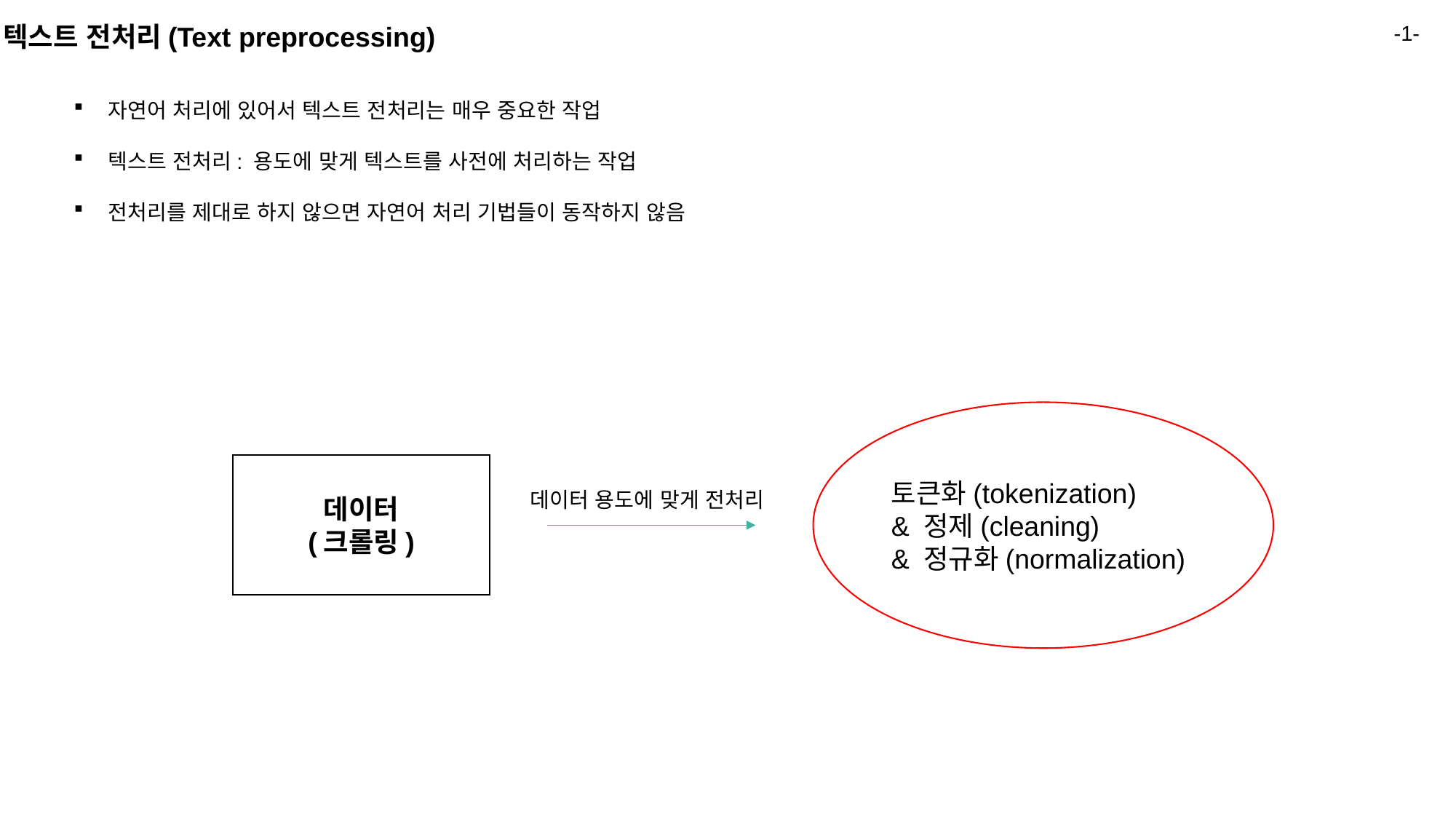

텍스트 전처리(Text preprocessing)
-1-
자연어 처리에 있어서 텍스트 전처리는 매우 중요한 작업

텍스트 전처리: 용도에 맞게 텍스트를 사전에 처리하는 작업

전처리를 제대로 하지 않으면 자연어 처리 기법들이 동작하지 않음
토큰화(tokenization)
& 정제(cleaning)
& 정규화(normalization)
데이터
(크롤링)
데이터 용도에 맞게 전처리